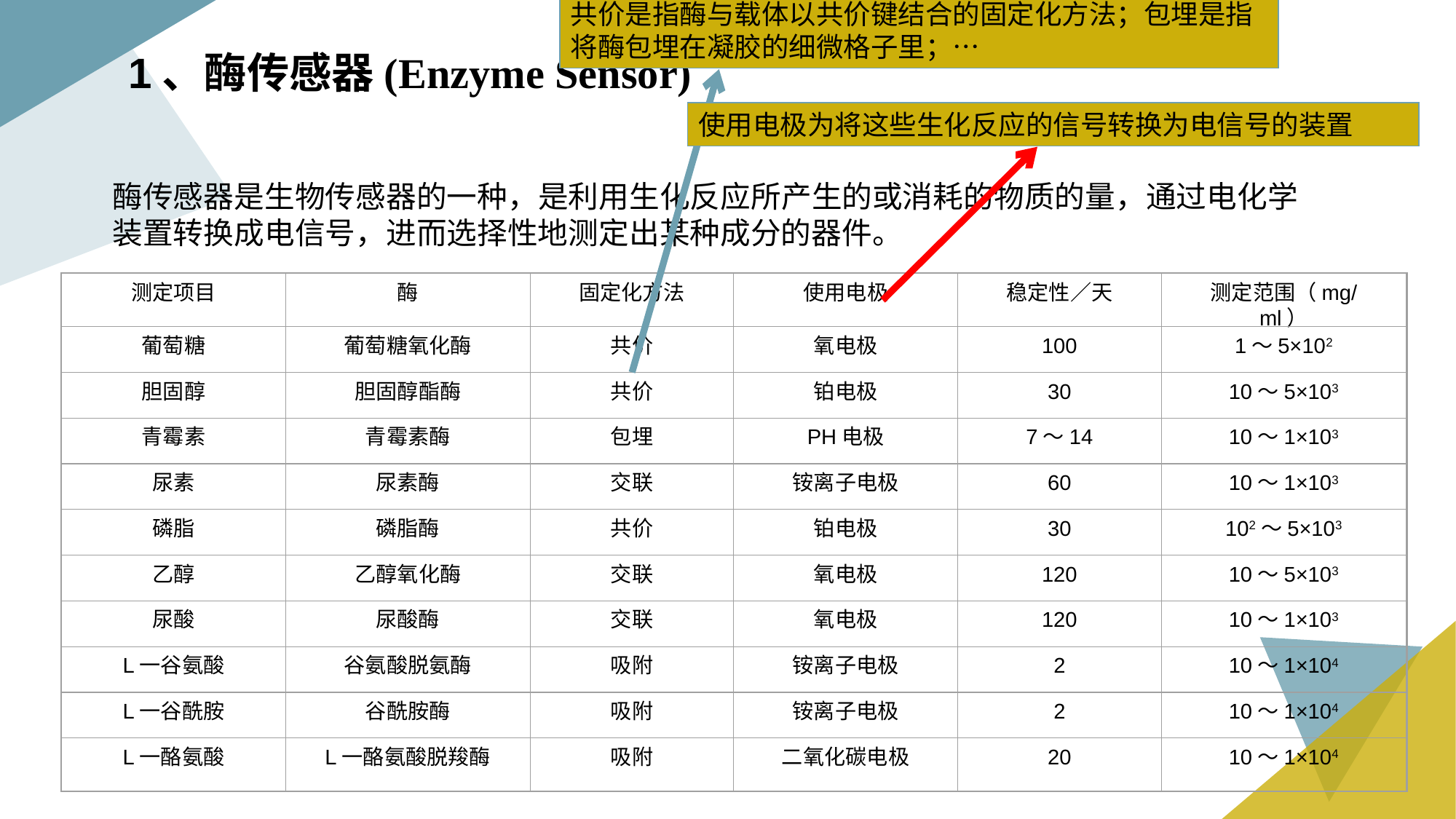

共价是指酶与载体以共价键结合的固定化方法；包埋是指将酶包埋在凝胶的细微格子里；…
1、酶传感器(Enzyme Sensor)
使用电极为将这些生化反应的信号转换为电信号的装置
酶传感器是生物传感器的一种，是利用生化反应所产生的或消耗的物质的量，通过电化学装置转换成电信号，进而选择性地测定出某种成分的器件。

测定项目

酶

固定化方法

使用电极

稳定性／天

测定范围（mg/ml）

葡萄糖

葡萄糖氧化酶

共价

氧电极

100

1～5×102

胆固醇

胆固醇酯酶

共价

铂电极

30

10～5×103

青霉素

青霉素酶

包埋

PH电极

7～14

10～1×103

尿素

尿素酶

交联

铵离子电极

60

10～1×103

磷脂

磷脂酶

共价

铂电极

30

102～5×103

乙醇

乙醇氧化酶

交联

氧电极

120

10～5×103

尿酸

尿酸酶

交联

氧电极

120

10～1×103

L一谷氨酸

谷氨酸脱氨酶

吸附

铵离子电极

2

10～1×104

L一谷酰胺

谷酰胺酶

吸附

铵离子电极

2

10～1×104

L一酪氨酸

L一酪氨酸脱羧酶

吸附

二氧化碳电极

20

10～1×104